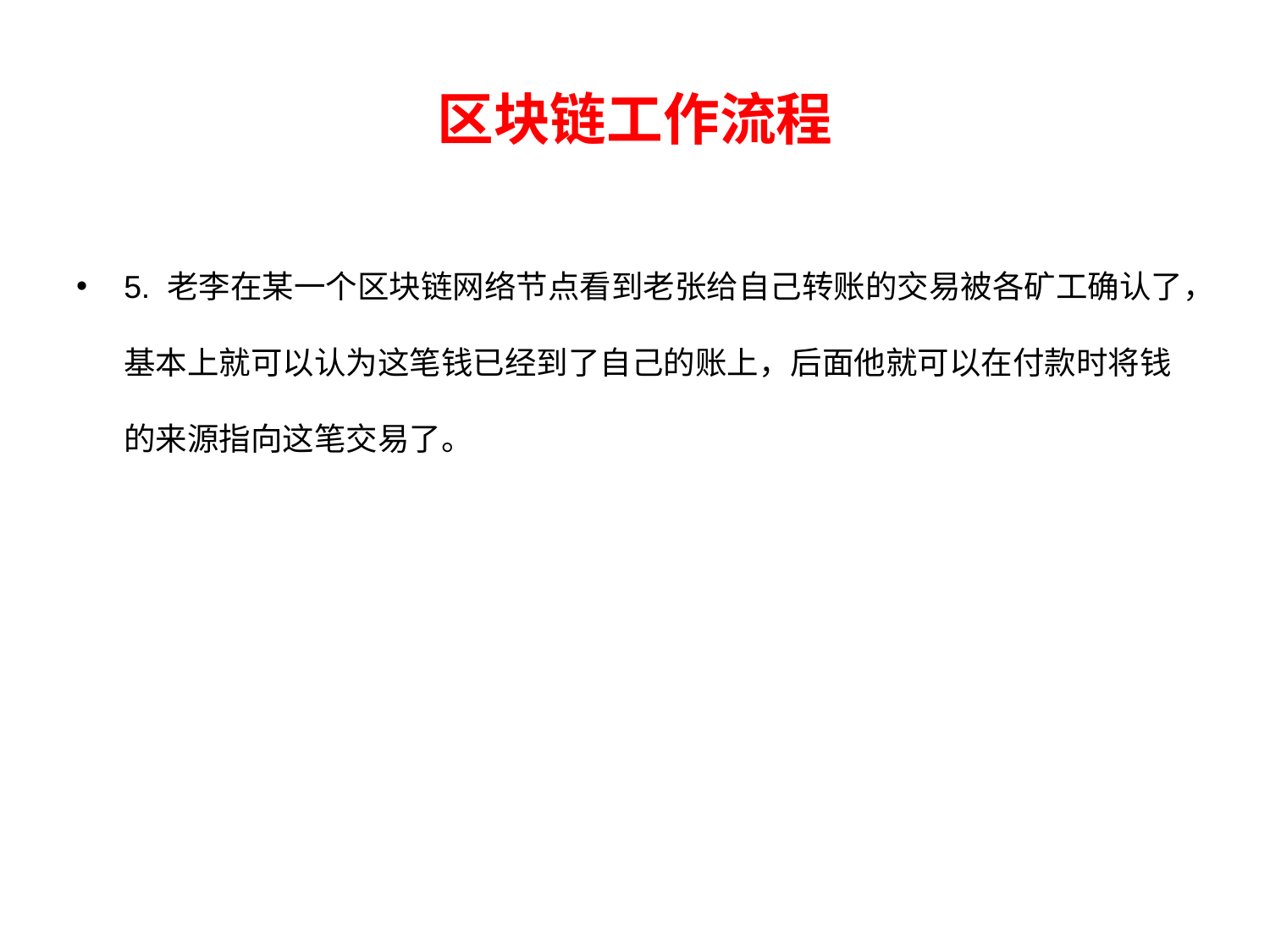

# 区块链工作流程
5. 老李在某一个区块链网络节点看到老张给自己转账的交易被各矿工确认了，基本上就可以认为这笔钱已经到了自己的账上，后面他就可以在付款时将钱的来源指向这笔交易了。